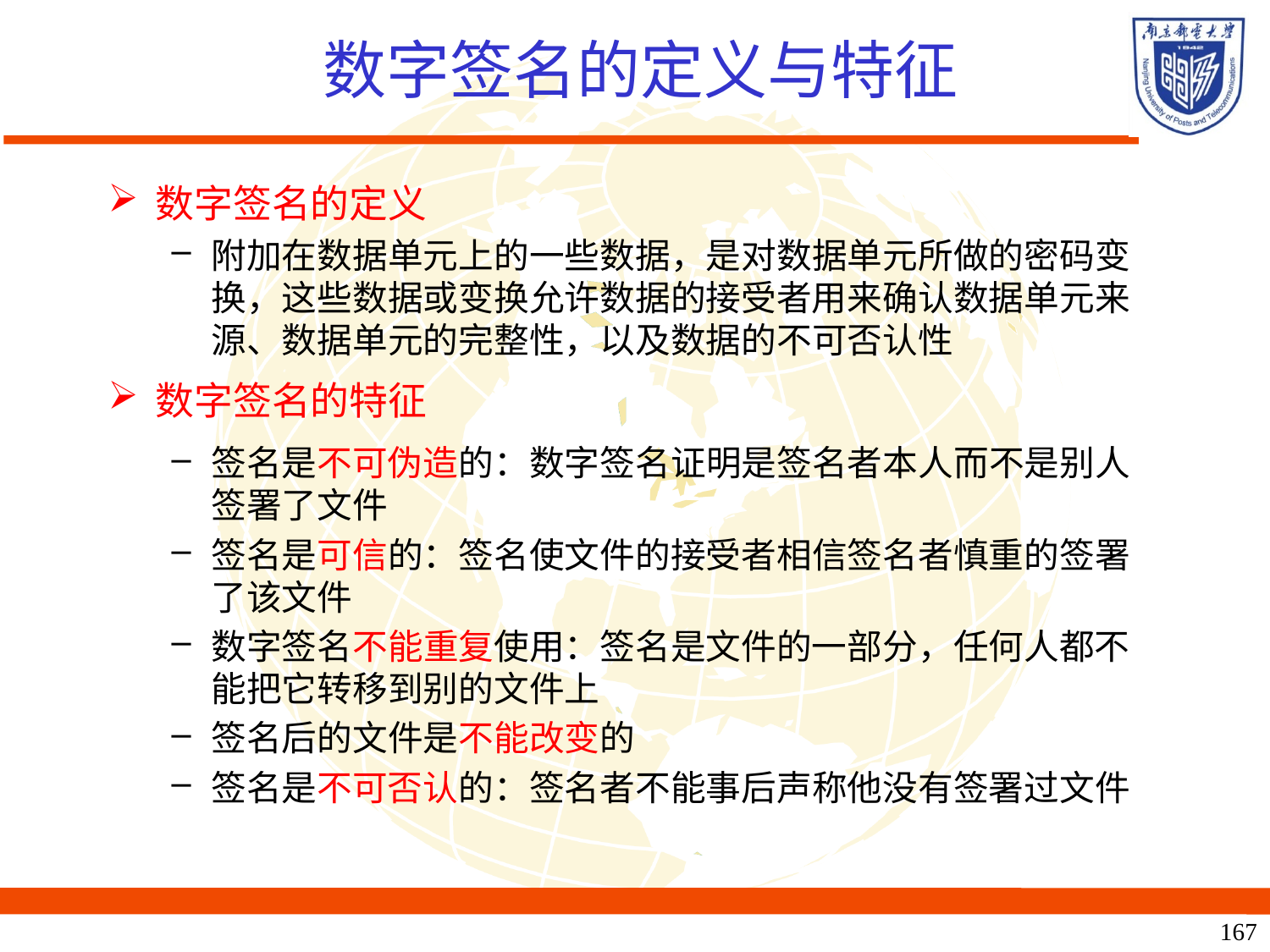

# 数字签名的定义与特征
数字签名的定义
附加在数据单元上的一些数据，是对数据单元所做的密码变换，这些数据或变换允许数据的接受者用来确认数据单元来源、数据单元的完整性，以及数据的不可否认性
数字签名的特征
签名是不可伪造的：数字签名证明是签名者本人而不是别人签署了文件
签名是可信的：签名使文件的接受者相信签名者慎重的签署了该文件
数字签名不能重复使用：签名是文件的一部分，任何人都不能把它转移到别的文件上
签名后的文件是不能改变的
签名是不可否认的：签名者不能事后声称他没有签署过文件
167